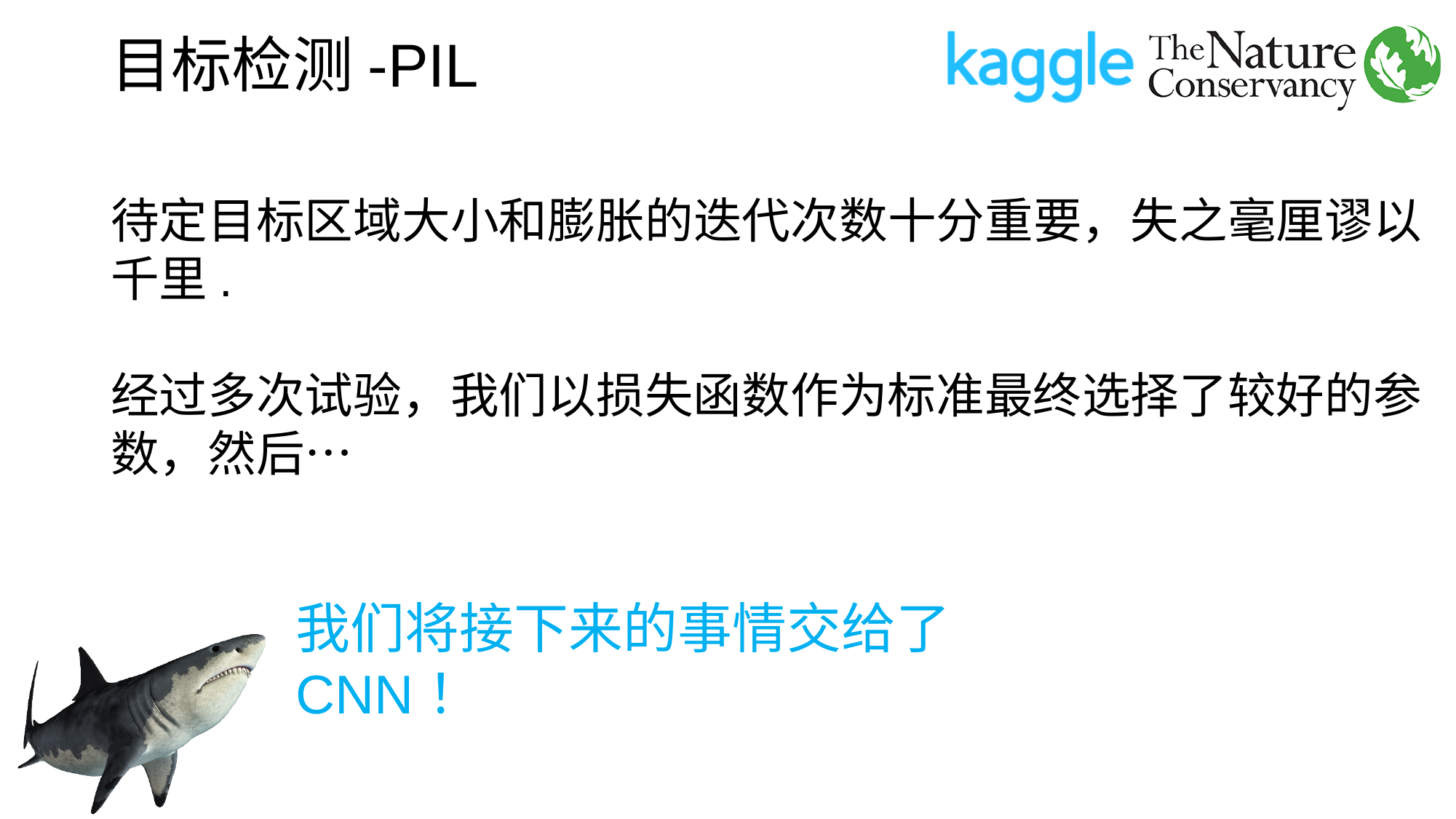

# 目标检测-PIL

待定目标区域大小和膨胀的迭代次数十分重要，失之毫厘谬以千里.

经过多次试验，我们以损失函数作为标准最终选择了较好的参数，然后…
我们将接下来的事情交给了CNN！